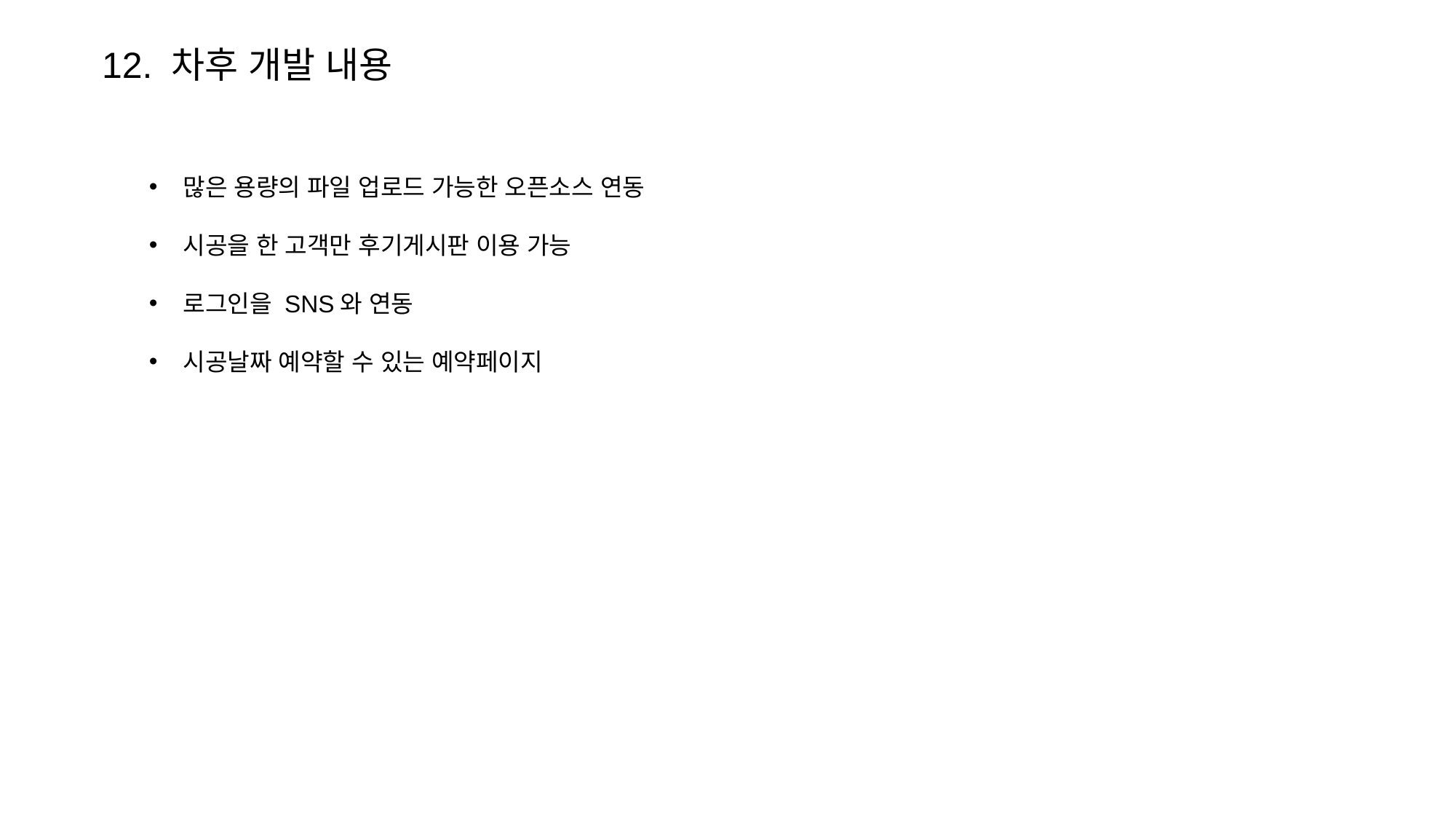

12. 차후 개발 내용
많은 용량의 파일 업로드 가능한 오픈소스 연동

시공을 한 고객만 후기게시판 이용 가능

로그인을 SNS와 연동

시공날짜 예약할 수 있는 예약페이지